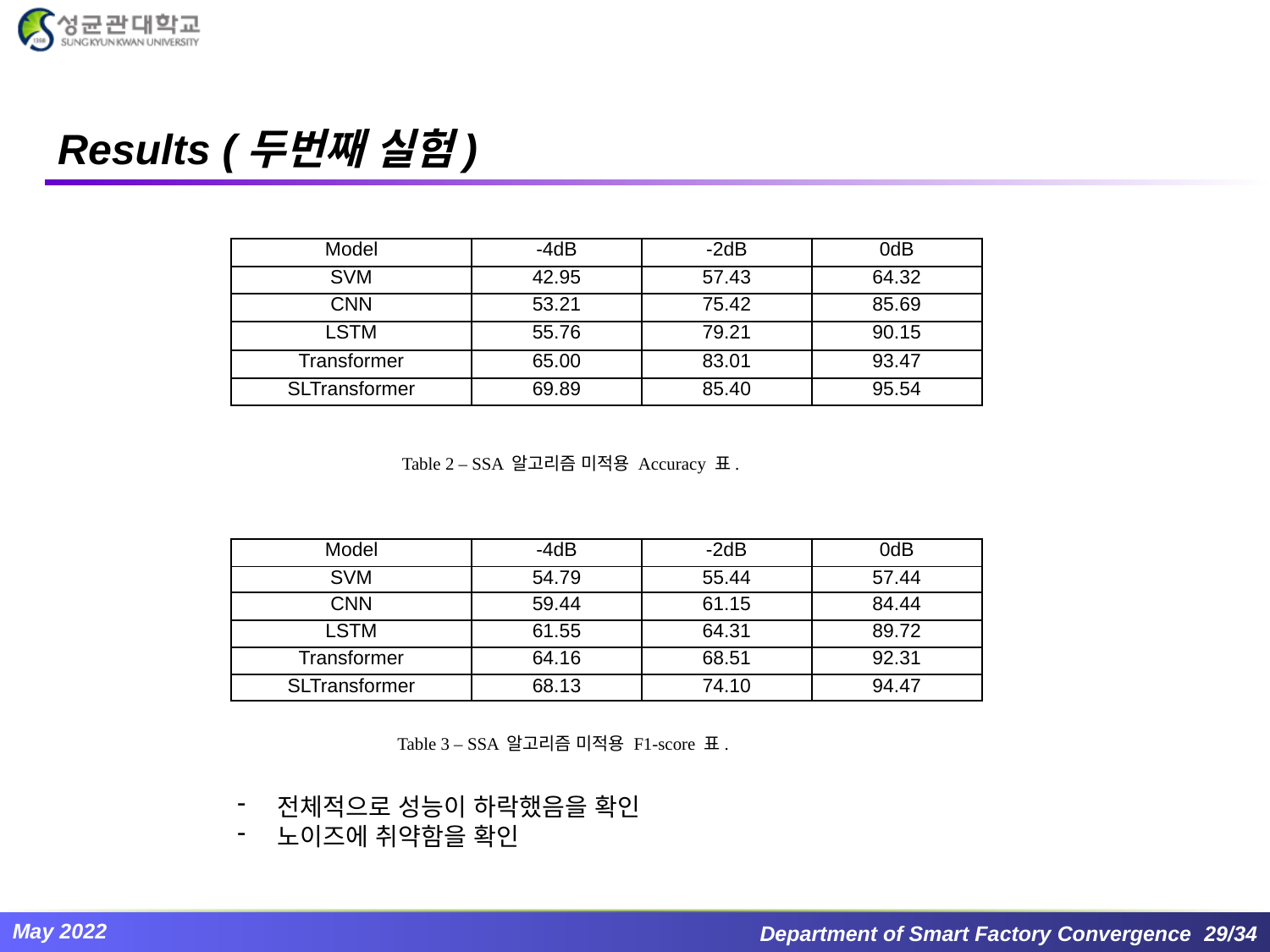

# Results (두번째 실험)
| Model | -4dB | -2dB | 0dB |
| --- | --- | --- | --- |
| SVM | 42.95 | 57.43 | 64.32 |
| CNN | 53.21 | 75.42 | 85.69 |
| LSTM | 55.76 | 79.21 | 90.15 |
| Transformer | 65.00 | 83.01 | 93.47 |
| SLTransformer | 69.89 | 85.40 | 95.54 |
Table 2 – SSA 알고리즘 미적용 Accuracy 표.
| Model | -4dB | -2dB | 0dB |
| --- | --- | --- | --- |
| SVM | 54.79 | 55.44 | 57.44 |
| CNN | 59.44 | 61.15 | 84.44 |
| LSTM | 61.55 | 64.31 | 89.72 |
| Transformer | 64.16 | 68.51 | 92.31 |
| SLTransformer | 68.13 | 74.10 | 94.47 |
Table 3 – SSA 알고리즘 미적용 F1-score 표.
전체적으로 성능이 하락했음을 확인
노이즈에 취약함을 확인